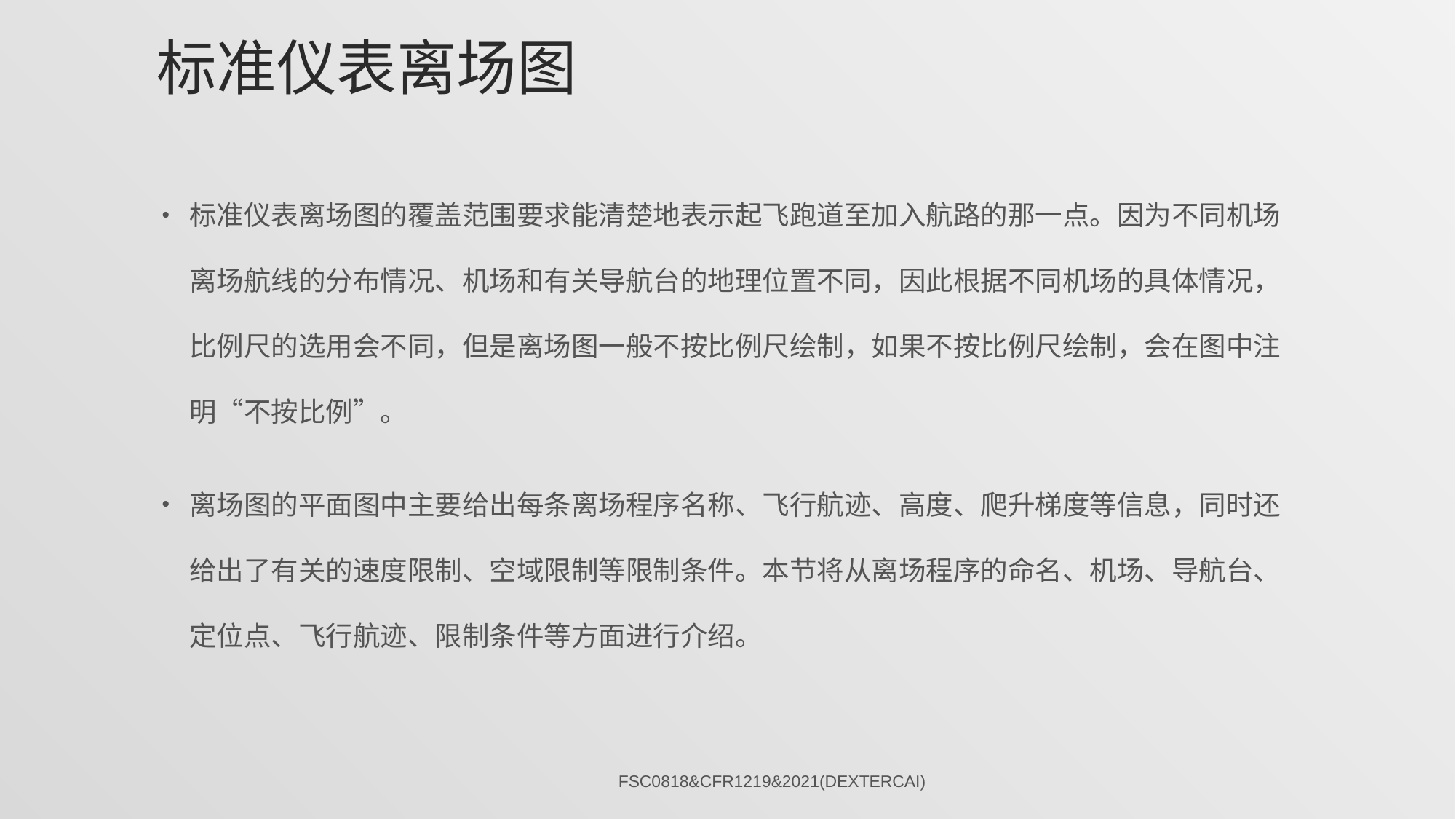

# 标准仪表离场图
标准仪表离场图的覆盖范围要求能清楚地表示起飞跑道至加入航路的那一点。因为不同机场离场航线的分布情况、机场和有关导航台的地理位置不同，因此根据不同机场的具体情况，比例尺的选用会不同，但是离场图一般不按比例尺绘制，如果不按比例尺绘制，会在图中注明“不按比例”。
离场图的平面图中主要给出每条离场程序名称、飞行航迹、高度、爬升梯度等信息，同时还给出了有关的速度限制、空域限制等限制条件。本节将从离场程序的命名、机场、导航台、定位点、飞行航迹、限制条件等方面进行介绍。
FSC0818&CFR1219&2021(DexterCai)